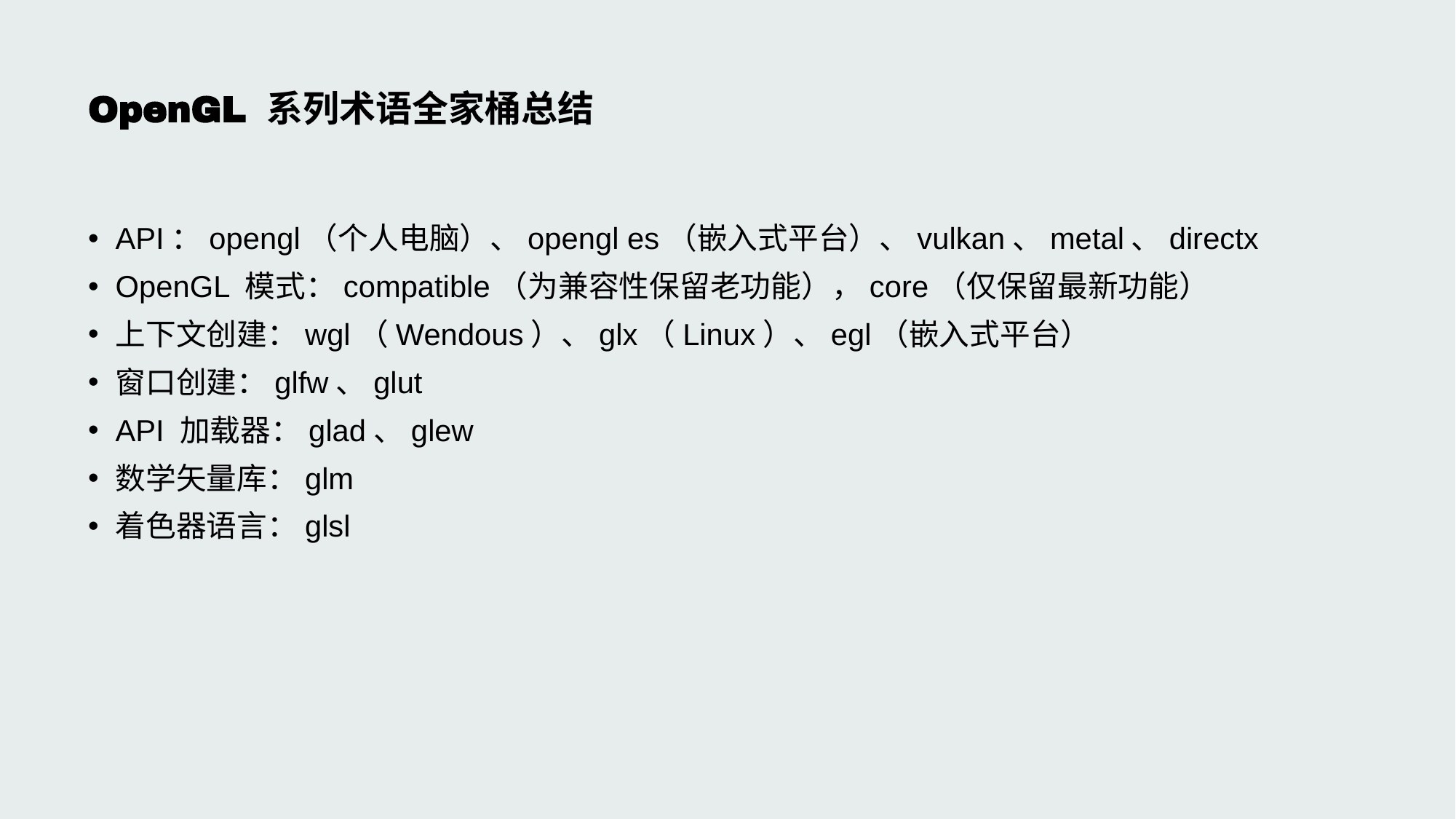

# OpenGL 系列术语全家桶总结
API：opengl（个人电脑）、opengl es（嵌入式平台）、vulkan、metal、directx
OpenGL 模式：compatible（为兼容性保留老功能），core（仅保留最新功能）
上下文创建：wgl（Wendous）、glx（Linux）、egl（嵌入式平台）
窗口创建：glfw、glut
API 加载器：glad、glew
数学矢量库：glm
着色器语言：glsl